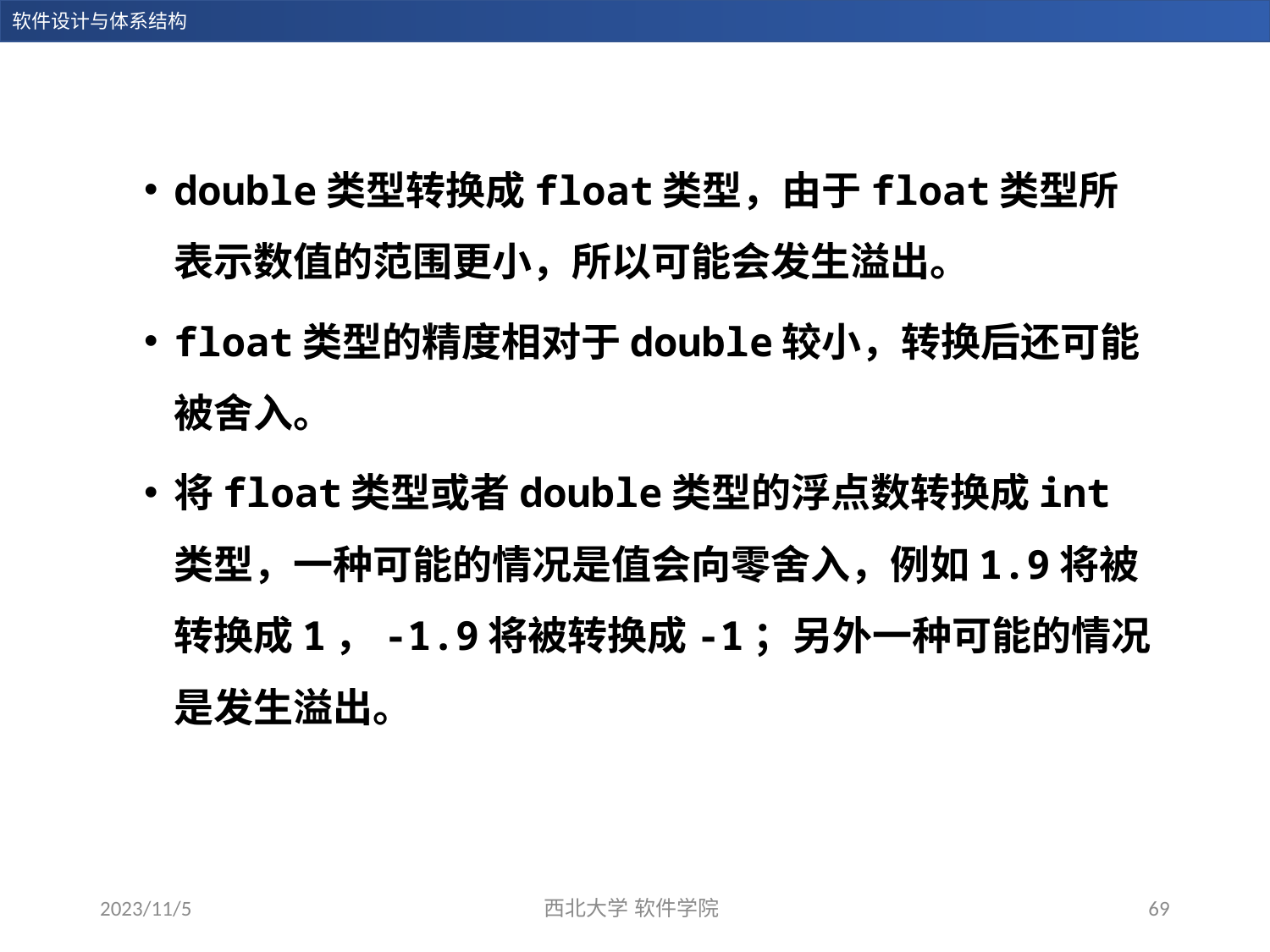

double类型转换成float类型，由于float类型所表示数值的范围更小，所以可能会发生溢出。
float类型的精度相对于double较小，转换后还可能被舍入。
将float类型或者double类型的浮点数转换成int类型，一种可能的情况是值会向零舍入，例如1.9将被转换成1，-1.9将被转换成-1；另外一种可能的情况是发生溢出。

2023/11/5
西北大学 软件学院
69